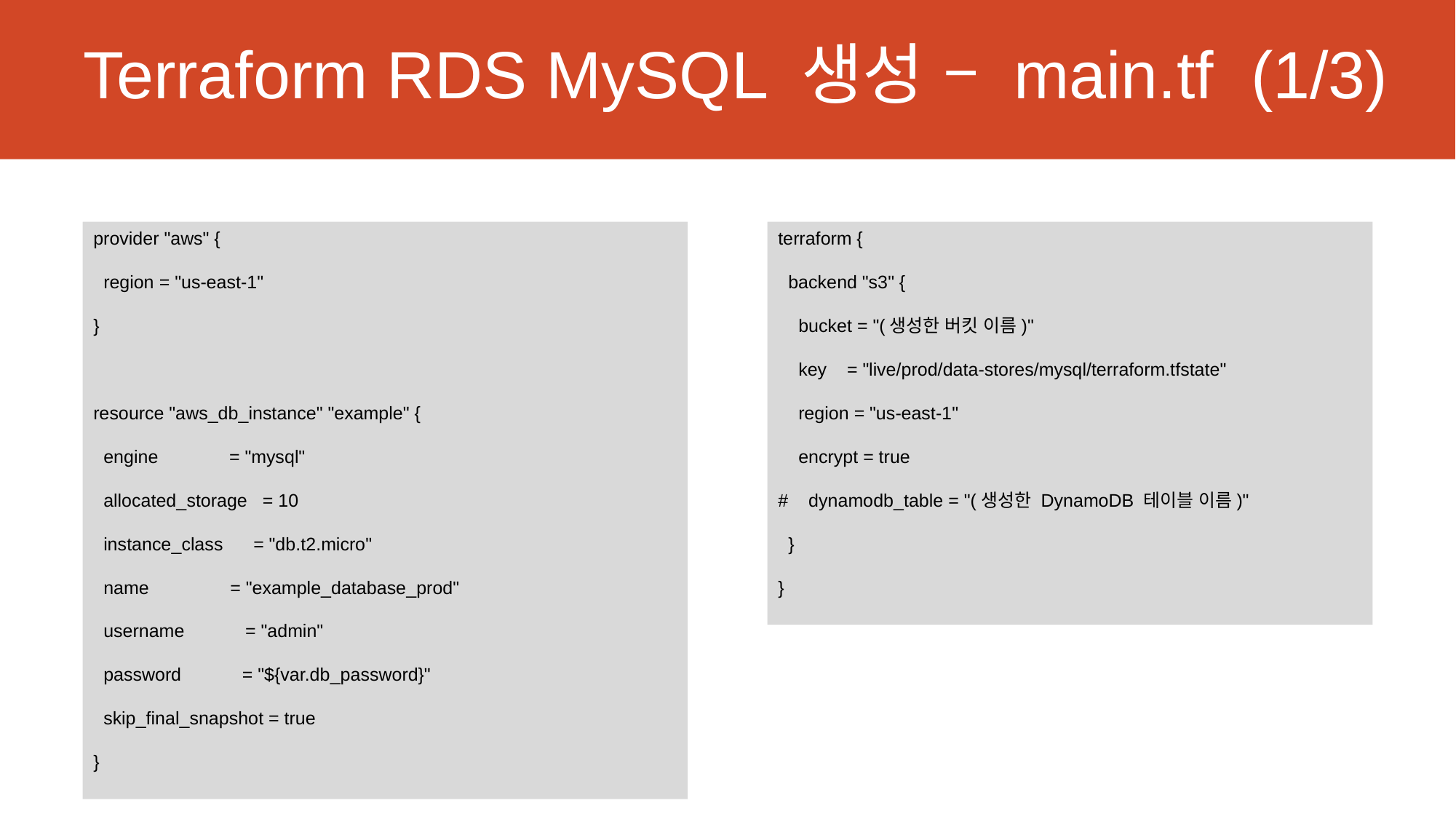

# Terraform RDS MySQL 생성 – main.tf  (1/3)
provider "aws" {

  region = "us-east-1"

}

resource "aws_db_instance" "example" {

  engine              = "mysql"

  allocated_storage   = 10

  instance_class      = "db.t2.micro"

  name                = "example_database_prod"

  username            = "admin"

  password            = "${var.db_password}"

  skip_final_snapshot = true

}

terraform {

  backend "s3" {

    bucket = "(생성한 버킷 이름)"

    key    = "live/prod/data-stores/mysql/terraform.tfstate"

    region = "us-east-1"

    encrypt = true

#    dynamodb_table = "(생성한 DynamoDB 테이블 이름)"

  }

}